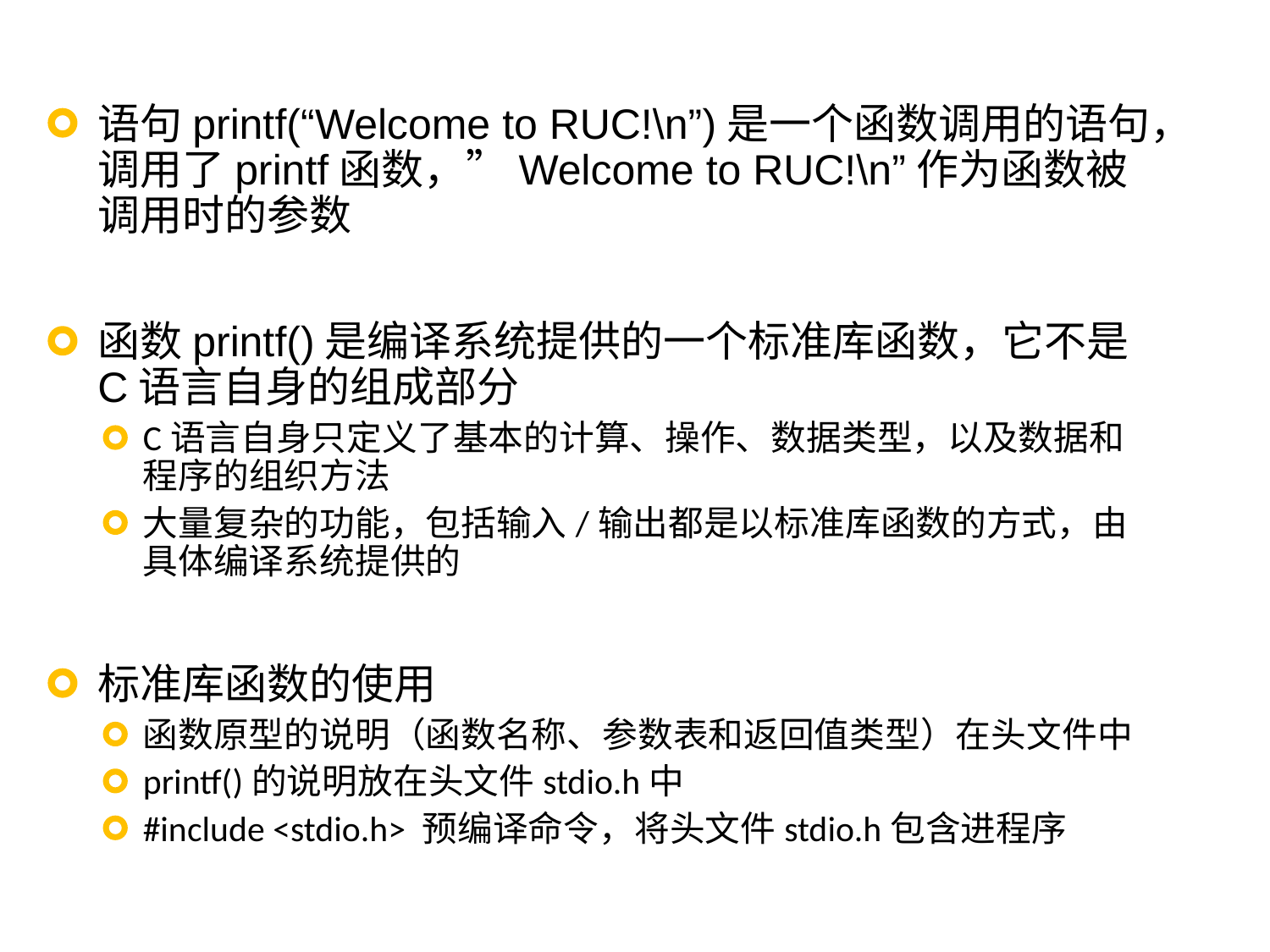

语句printf(“Welcome to RUC!\n”)是一个函数调用的语句，调用了printf函数，”Welcome to RUC!\n”作为函数被调用时的参数

函数printf()是编译系统提供的一个标准库函数，它不是C语言自身的组成部分
C语言自身只定义了基本的计算、操作、数据类型，以及数据和程序的组织方法
大量复杂的功能，包括输入/输出都是以标准库函数的方式，由具体编译系统提供的

标准库函数的使用
函数原型的说明（函数名称、参数表和返回值类型）在头文件中
printf()的说明放在头文件stdio.h中
#include <stdio.h> 预编译命令，将头文件stdio.h包含进程序